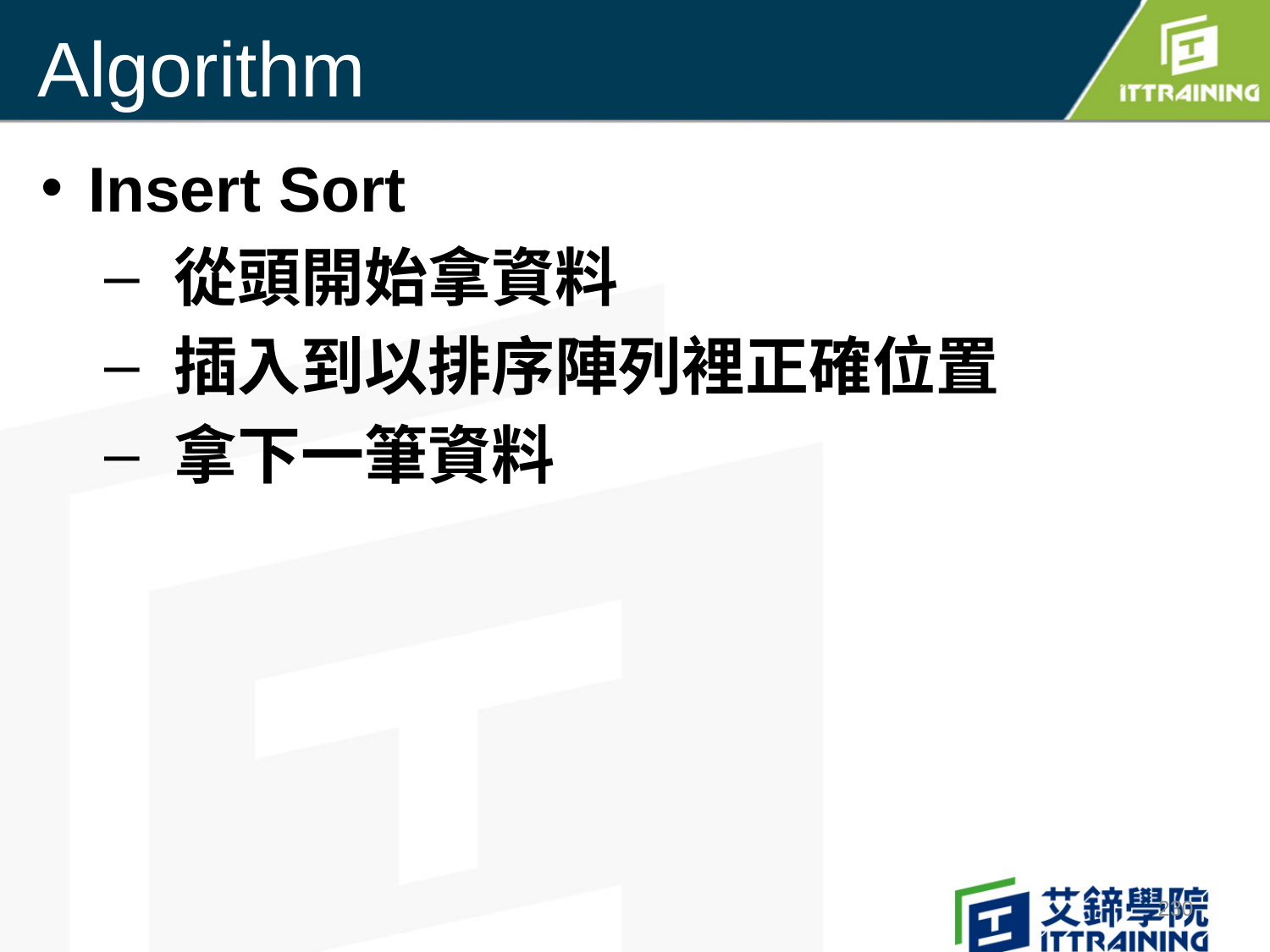

# Algorithm
Insert Sort
 從頭開始拿資料
 插入到以排序陣列裡正確位置
 拿下一筆資料
230